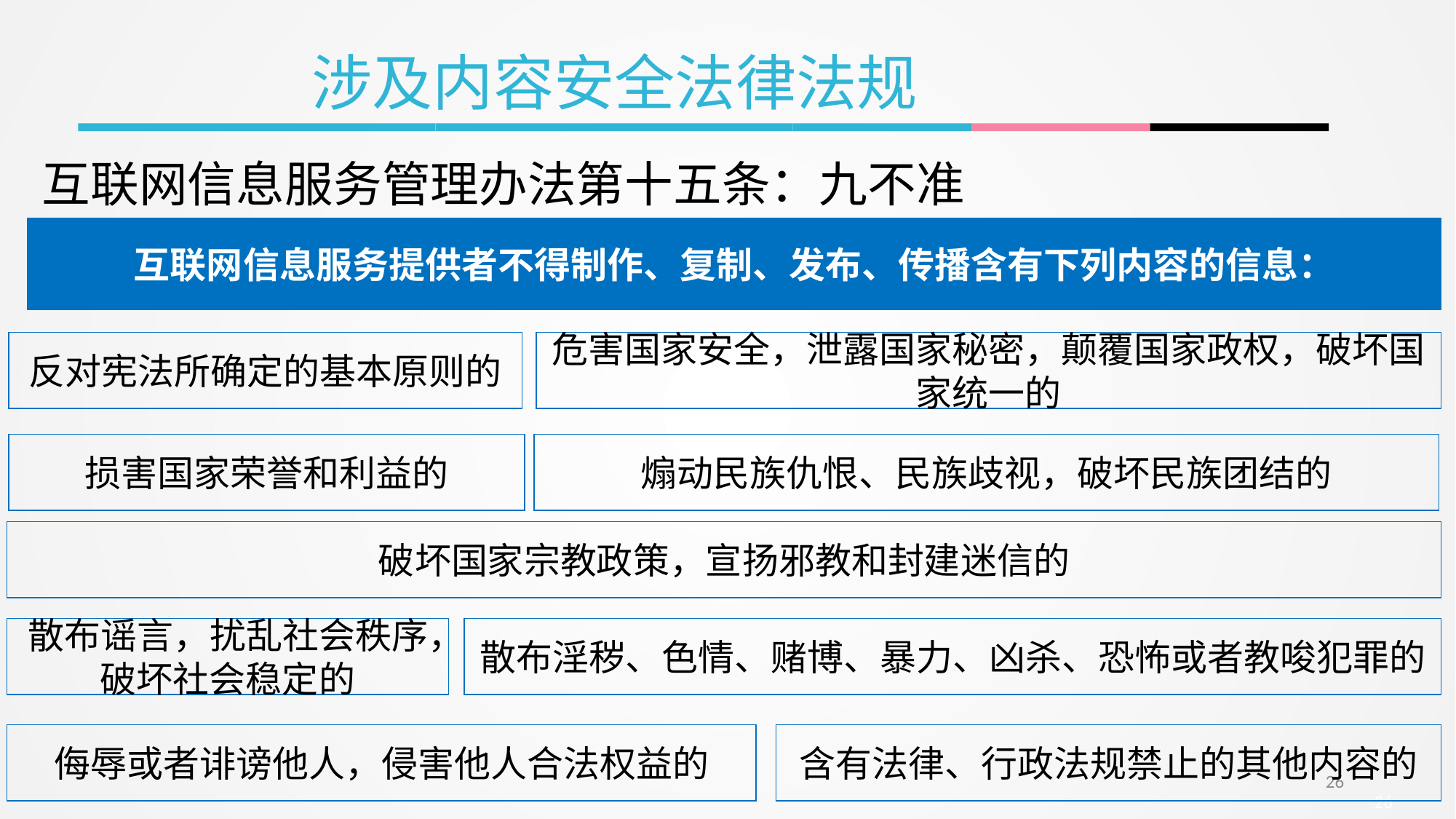

涉及内容安全法律法规

互联网信息服务管理办法第十五条：九不准
互联网信息服务提供者不得制作、复制、发布、传播含有下列内容的信息：
。

反对宪法所确定的基本原则的
危害国家安全，泄露国家秘密，颠覆国家政权，破坏国家统一的
损害国家荣誉和利益的
煽动民族仇恨、民族歧视，破坏民族团结的
破坏国家宗教政策，宣扬邪教和封建迷信的
散布谣言，扰乱社会秩序，破坏社会稳定的
散布淫秽、色情、赌博、暴力、凶杀、恐怖或者教唆犯罪的
侮辱或者诽谤他人，侵害他人合法权益的
含有法律、行政法规禁止的其他内容的
26
26